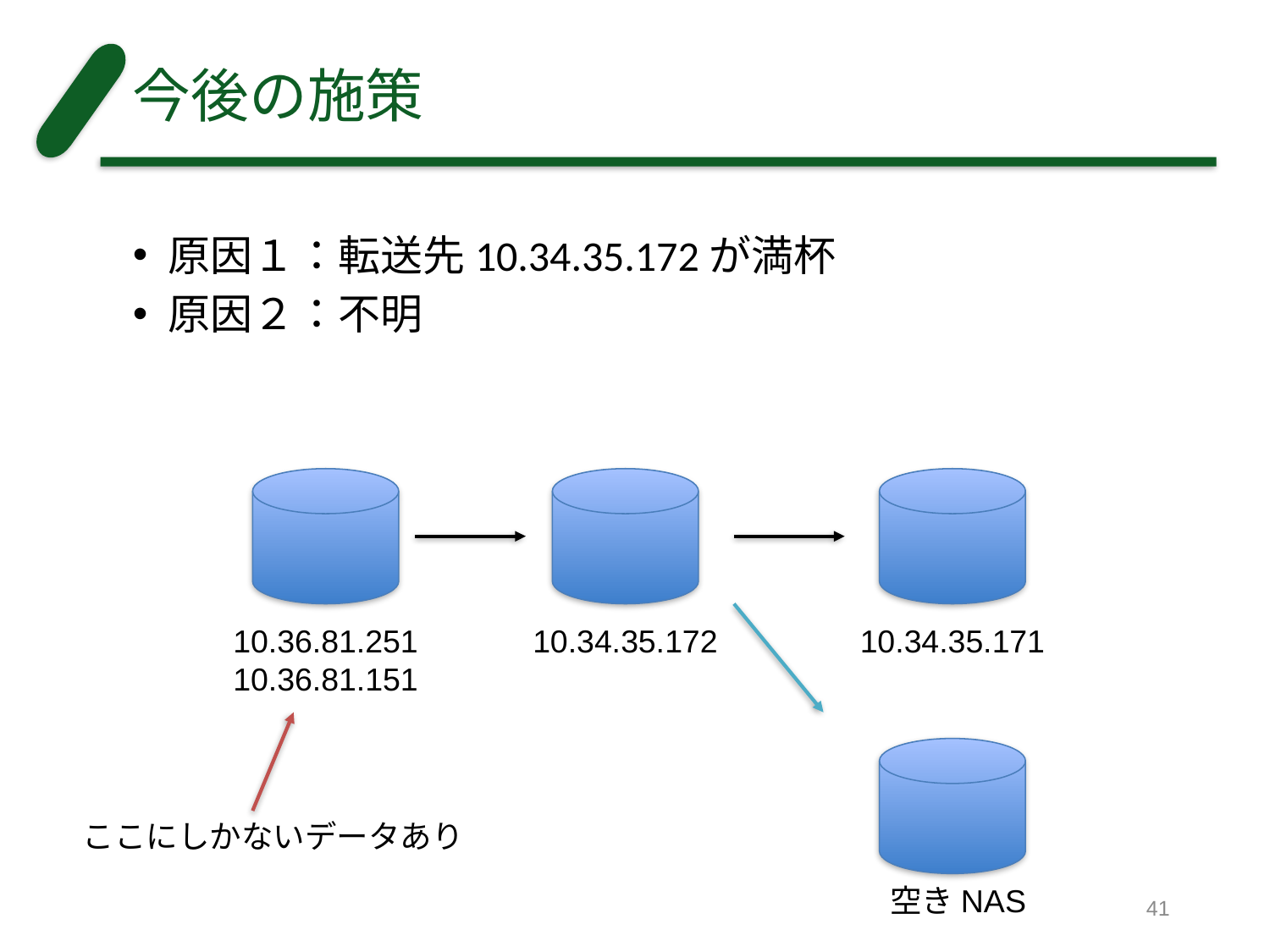

# 今後の施策
原因１：転送先10.34.35.172が満杯
原因２：不明

10.34.35.171
10.36.81.251
10.36.81.151
10.34.35.172

ここにしかないデータあり
空きNAS
41